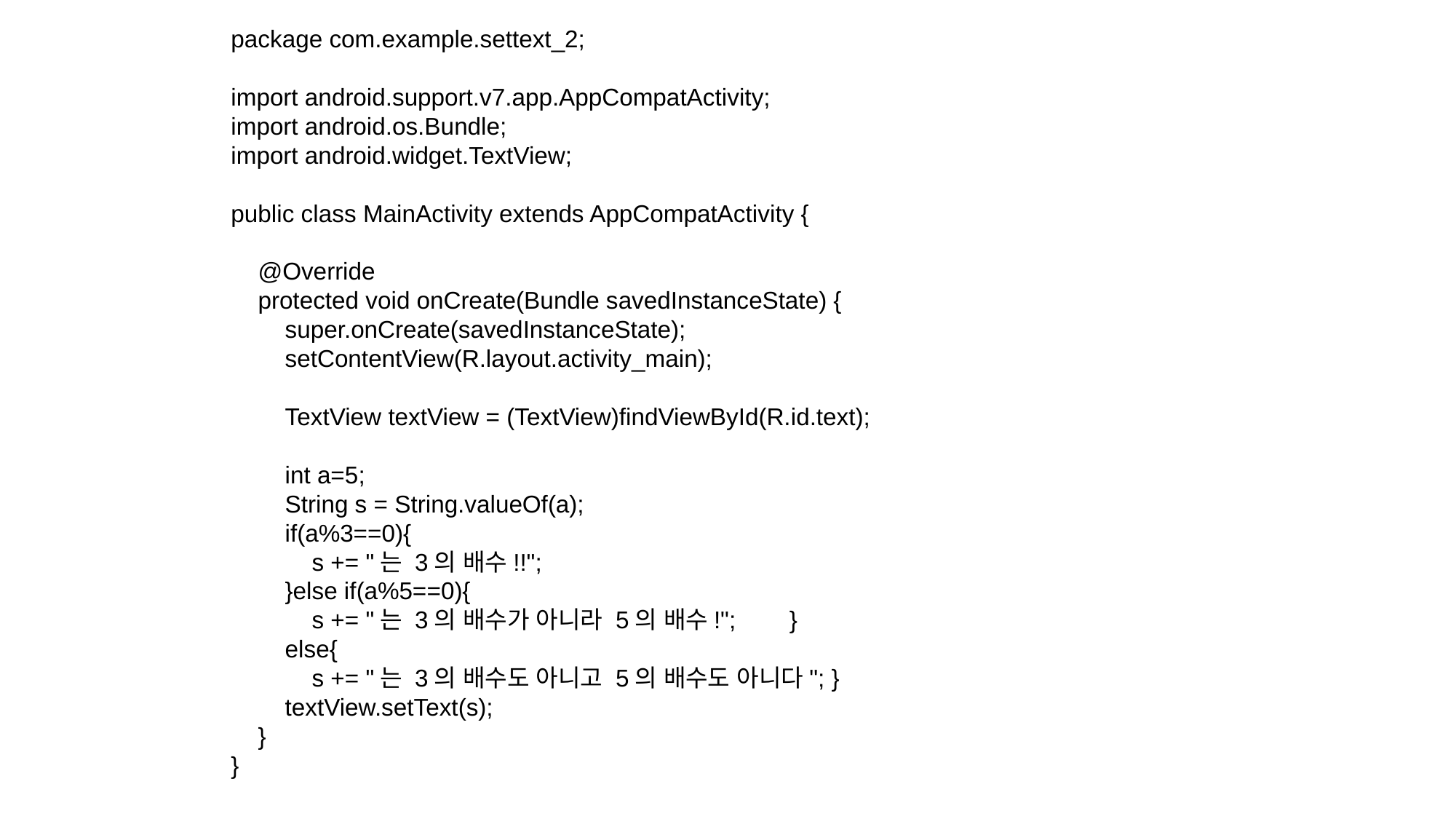

package com.example.settext_2;

import android.support.v7.app.AppCompatActivity;
import android.os.Bundle;
import android.widget.TextView;

public class MainActivity extends AppCompatActivity {

    @Override
    protected void onCreate(Bundle savedInstanceState) {
        super.onCreate(savedInstanceState);
        setContentView(R.layout.activity_main);

        TextView textView = (TextView)findViewById(R.id.text);

        int a=5;
        String s = String.valueOf(a);
        if(a%3==0){
            s += "는 3의 배수!!";
        }else if(a%5==0){
            s += "는 3의 배수가 아니라 5의 배수!";        }
        else{
            s += "는 3의 배수도 아니고 5의 배수도 아니다"; }
        textView.setText(s);
    }
}